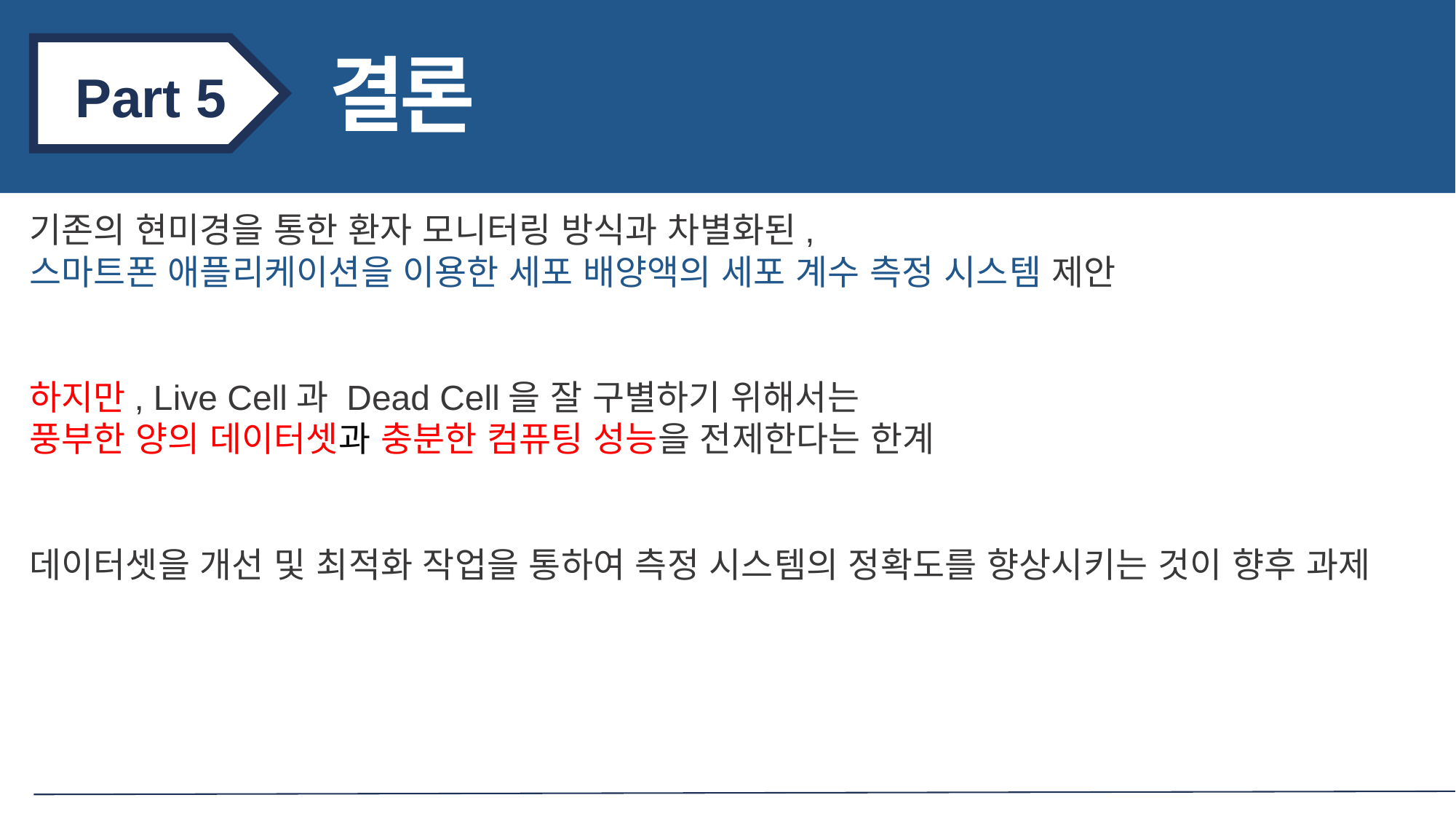

결론
Part 5
기존의 현미경을 통한 환자 모니터링 방식과 차별화된,
스마트폰 애플리케이션을 이용한 세포 배양액의 세포 계수 측정 시스템 제안

하지만, Live Cell과 Dead Cell을 잘 구별하기 위해서는
풍부한 양의 데이터셋과 충분한 컴퓨팅 성능을 전제한다는 한계

데이터셋을 개선 및 최적화 작업을 통하여 측정 시스템의 정확도를 향상시키는 것이 향후 과제